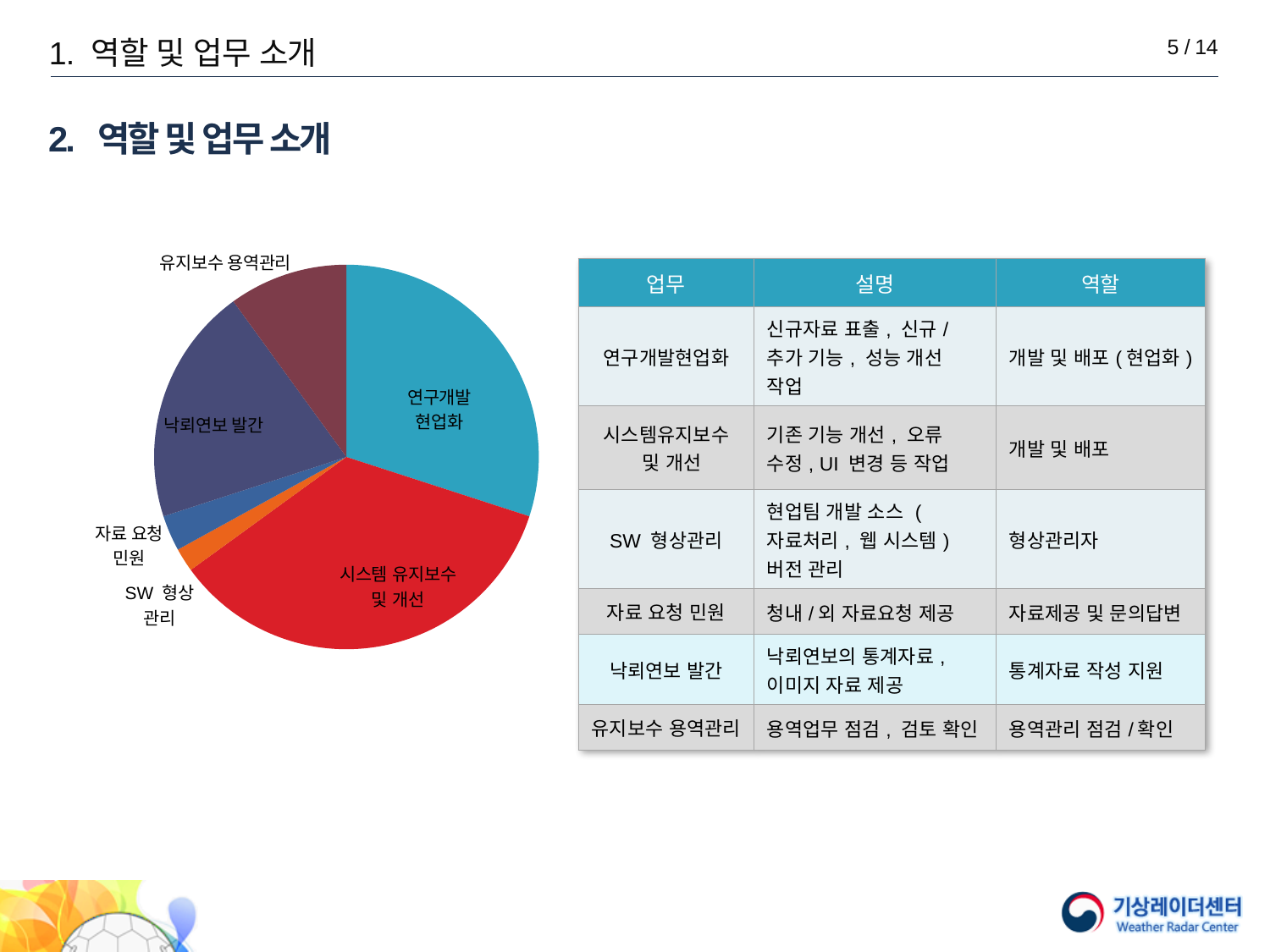

1. 역할 및 업무 소개
5 / 14
# 2.  역할 및 업무 소개

### Chart

| Category |  |
|---|---|
| 연구개발현업화 | 30.0 |
| 시스템유지보수 및 개선 | 35.0 |
| SW 형상관리 | 2.0 |
| 자료 요청 민원 | 3.0 |
| 낙뢰연보 발간 | 20.0 |
| 유지보수 용역관리 | 10.0 |
| 업무 | 설명 | 역할 |
| --- | --- | --- |
| 연구개발현업화 | 신규자료 표출, 신규/추가 기능, 성능 개선 작업 | 개발 및 배포(현업화) |
| 시스템유지보수 및 개선 | 기존 기능 개선, 오류 수정, UI 변경 등 작업 | 개발 및 배포 |
| SW 형상관리 | 현업팀 개발 소스 (자료처리, 웹 시스템) 버전 관리 | 형상관리자 |
| 자료 요청 민원 | 청내/외 자료요청 제공 | 자료제공 및 문의답변 |
| 낙뢰연보 발간 | 낙뢰연보의 통계자료, 이미지 자료 제공 | 통계자료 작성 지원 |
| 유지보수 용역관리 | 용역업무 점검, 검토 확인 | 용역관리 점검/확인 |